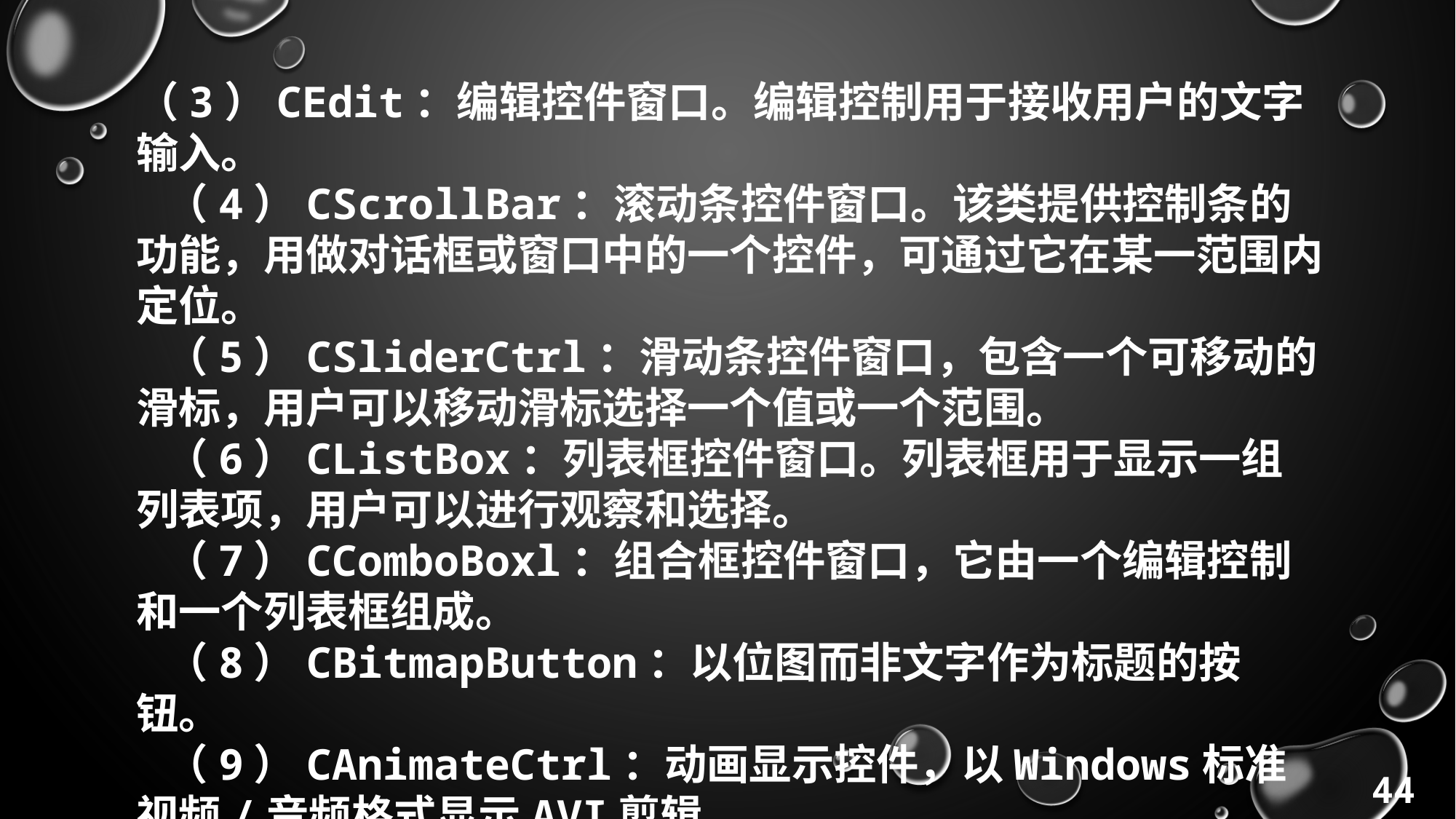

（3）CEdit：编辑控件窗口。编辑控制用于接收用户的文字输入。
  （4）CScrollBar：滚动条控件窗口。该类提供控制条的功能，用做对话框或窗口中的一个控件，可通过它在某一范围内定位。
  （5）CSliderCtrl：滑动条控件窗口，包含一个可移动的滑标，用户可以移动滑标选择一个值或一个范围。
  （6）CListBox：列表框控件窗口。列表框用于显示一组列表项，用户可以进行观察和选择。
  （7）CComboBoxl：组合框控件窗口，它由一个编辑控制和一个列表框组成。
  （8）CBitmapButton：以位图而非文字作为标题的按钮。
  （9）CAnimateCtrl：动画显示控件，以Windows标准视频/音频格式显示AVI剪辑。
44